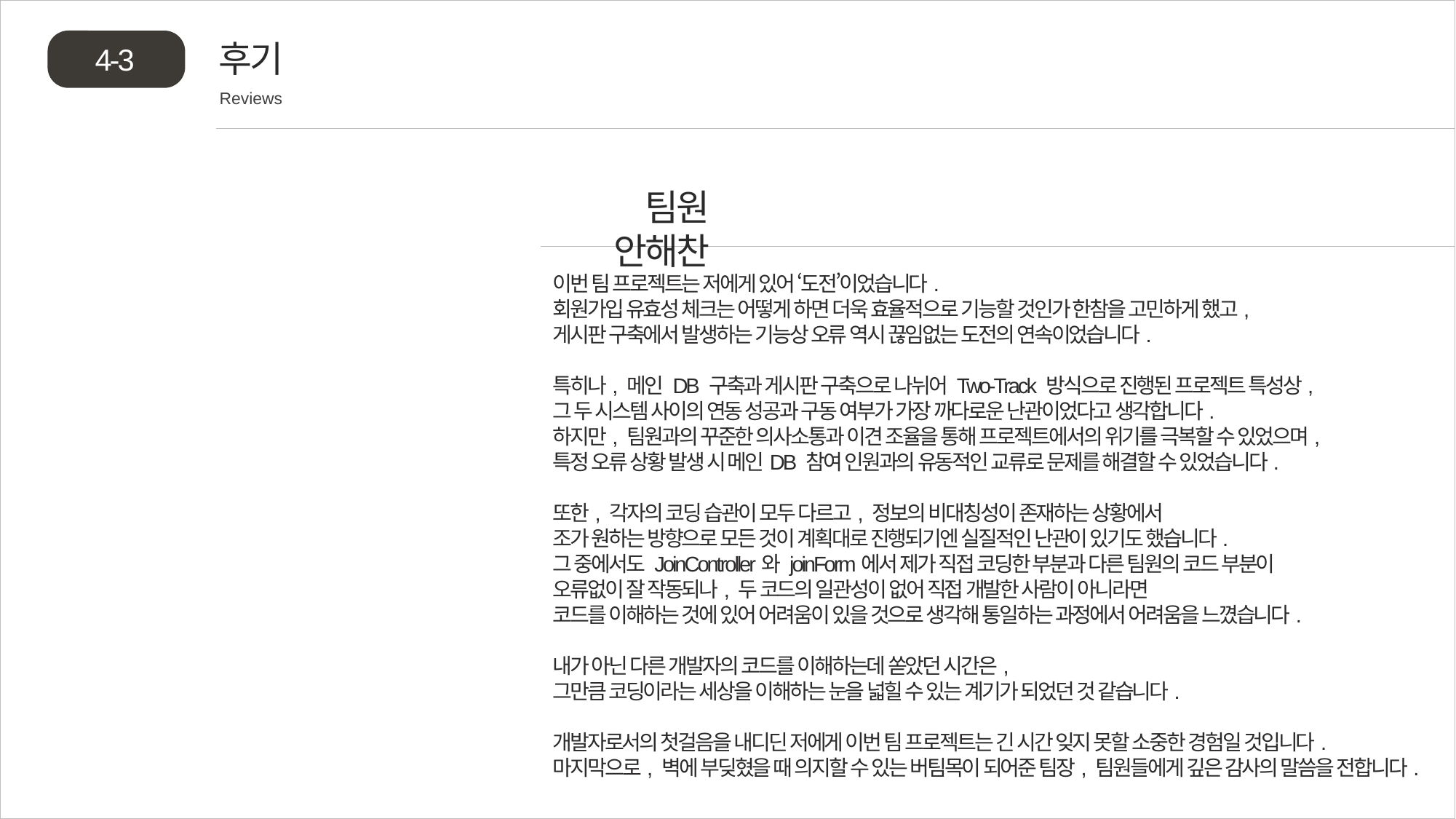

후기
4-3
Reviews
팀원 안해찬
이번 팀 프로젝트는 저에게 있어 ‘도전’이었습니다.
회원가입 유효성 체크는 어떻게 하면 더욱 효율적으로 기능할 것인가 한참을 고민하게 했고,
게시판 구축에서 발생하는 기능상 오류 역시 끊임없는 도전의 연속이었습니다.

특히나, 메인 DB 구축과 게시판 구축으로 나뉘어 Two-Track 방식으로 진행된 프로젝트 특성상,
그 두 시스템 사이의 연동 성공과 구동 여부가 가장 까다로운 난관이었다고 생각합니다.
하지만, 팀원과의 꾸준한 의사소통과 이견 조율을 통해 프로젝트에서의 위기를 극복할 수 있었으며,
특정 오류 상황 발생 시 메인DB 참여 인원과의 유동적인 교류로 문제를 해결할 수 있었습니다.

또한, 각자의 코딩 습관이 모두 다르고, 정보의 비대칭성이 존재하는 상황에서
조가 원하는 방향으로 모든 것이 계획대로 진행되기엔 실질적인 난관이 있기도 했습니다.
그 중에서도 JoinController와 joinForm에서 제가 직접 코딩한 부분과 다른 팀원의 코드 부분이
오류없이 잘 작동되나, 두 코드의 일관성이 없어 직접 개발한 사람이 아니라면
코드를 이해하는 것에 있어 어려움이 있을 것으로 생각해 통일하는 과정에서 어려움을 느꼈습니다.

내가 아닌 다른 개발자의 코드를 이해하는데 쏟았던 시간은,
그만큼 코딩이라는 세상을 이해하는 눈을 넓힐 수 있는 계기가 되었던 것 같습니다.

개발자로서의 첫걸음을 내디딘 저에게 이번 팀 프로젝트는 긴 시간 잊지 못할 소중한 경험일 것입니다.
마지막으로, 벽에 부딪혔을 때 의지할 수 있는 버팀목이 되어준 팀장, 팀원들에게 깊은 감사의 말씀을 전합니다.